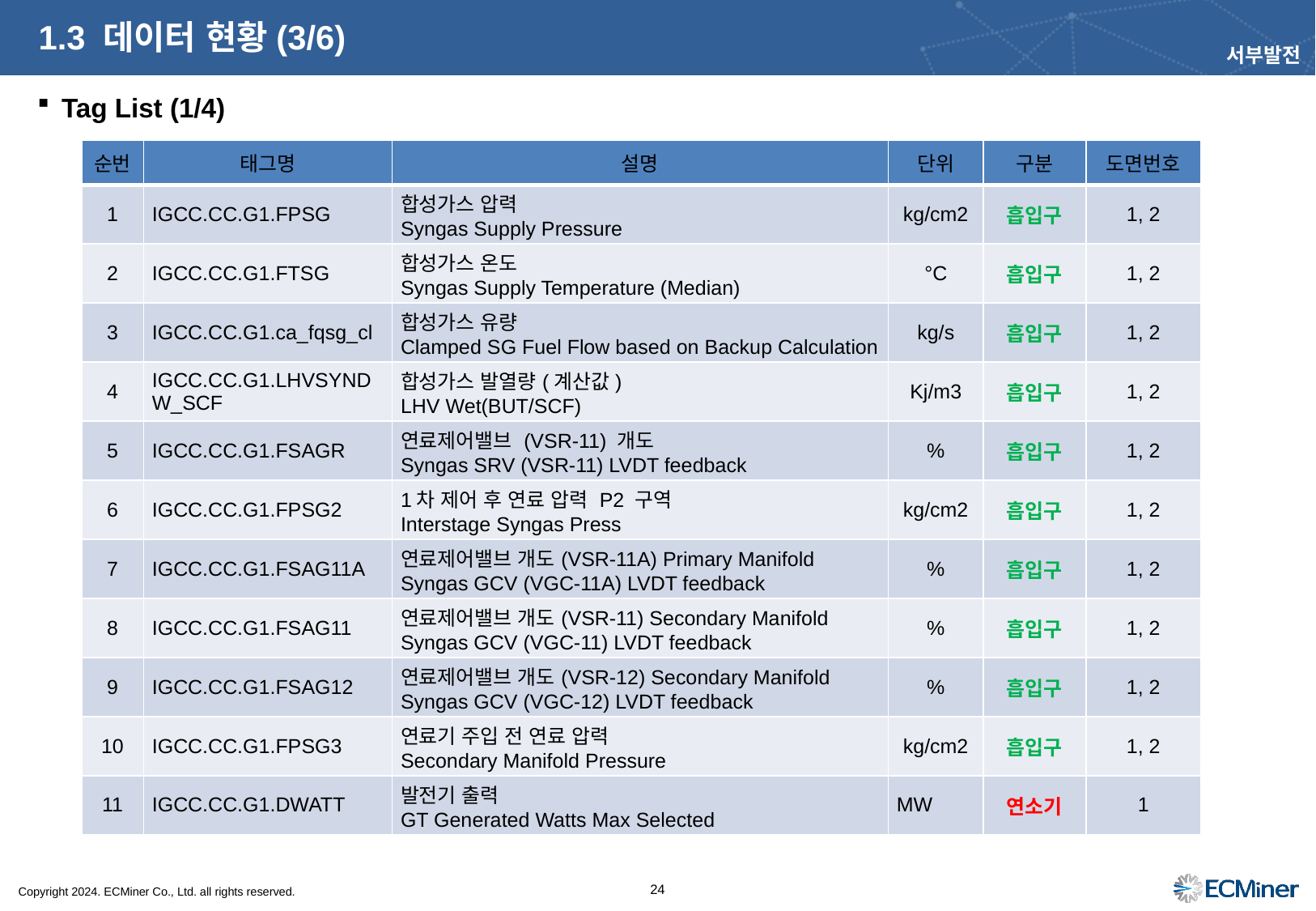

# 1.3 데이터 현황(3/6)
서부발전
Tag List (1/4)
| 순번 | 태그명 | 설명 | 단위 | 구분 | 도면번호 |
| --- | --- | --- | --- | --- | --- |
| 1 | IGCC.CC.G1.FPSG | 합성가스 압력 Syngas Supply Pressure | kg/cm2 | 흡입구 | 1, 2 |
| 2 | IGCC.CC.G1.FTSG | 합성가스 온도 Syngas Supply Temperature (Median) | °C | 흡입구 | 1, 2 |
| 3 | IGCC.CC.G1.ca\_fqsg\_cl | 합성가스 유량 Clamped SG Fuel Flow based on Backup Calculation | kg/s | 흡입구 | 1, 2 |
| 4 | IGCC.CC.G1.LHVSYNDW\_SCF | 합성가스 발열량(계산값) LHV Wet(BUT/SCF) | Kj/m3 | 흡입구 | 1, 2 |
| 5 | IGCC.CC.G1.FSAGR | 연료제어밸브 (VSR-11) 개도 Syngas SRV (VSR-11) LVDT feedback | % | 흡입구 | 1, 2 |
| 6 | IGCC.CC.G1.FPSG2 | 1차 제어 후 연료 압력 P2 구역 Interstage Syngas Press | kg/cm2 | 흡입구 | 1, 2 |
| 7 | IGCC.CC.G1.FSAG11A | 연료제어밸브 개도(VSR-11A) Primary Manifold Syngas GCV (VGC-11A) LVDT feedback | % | 흡입구 | 1, 2 |
| 8 | IGCC.CC.G1.FSAG11 | 연료제어밸브 개도(VSR-11) Secondary Manifold Syngas GCV (VGC-11) LVDT feedback | % | 흡입구 | 1, 2 |
| 9 | IGCC.CC.G1.FSAG12 | 연료제어밸브 개도(VSR-12) Secondary Manifold Syngas GCV (VGC-12) LVDT feedback | % | 흡입구 | 1, 2 |
| 10 | IGCC.CC.G1.FPSG3 | 연료기 주입 전 연료 압력 Secondary Manifold Pressure | kg/cm2 | 흡입구 | 1, 2 |
| 11 | IGCC.CC.G1.DWATT | 발전기 출력 GT Generated Watts Max Selected | MW | 연소기 | 1 |